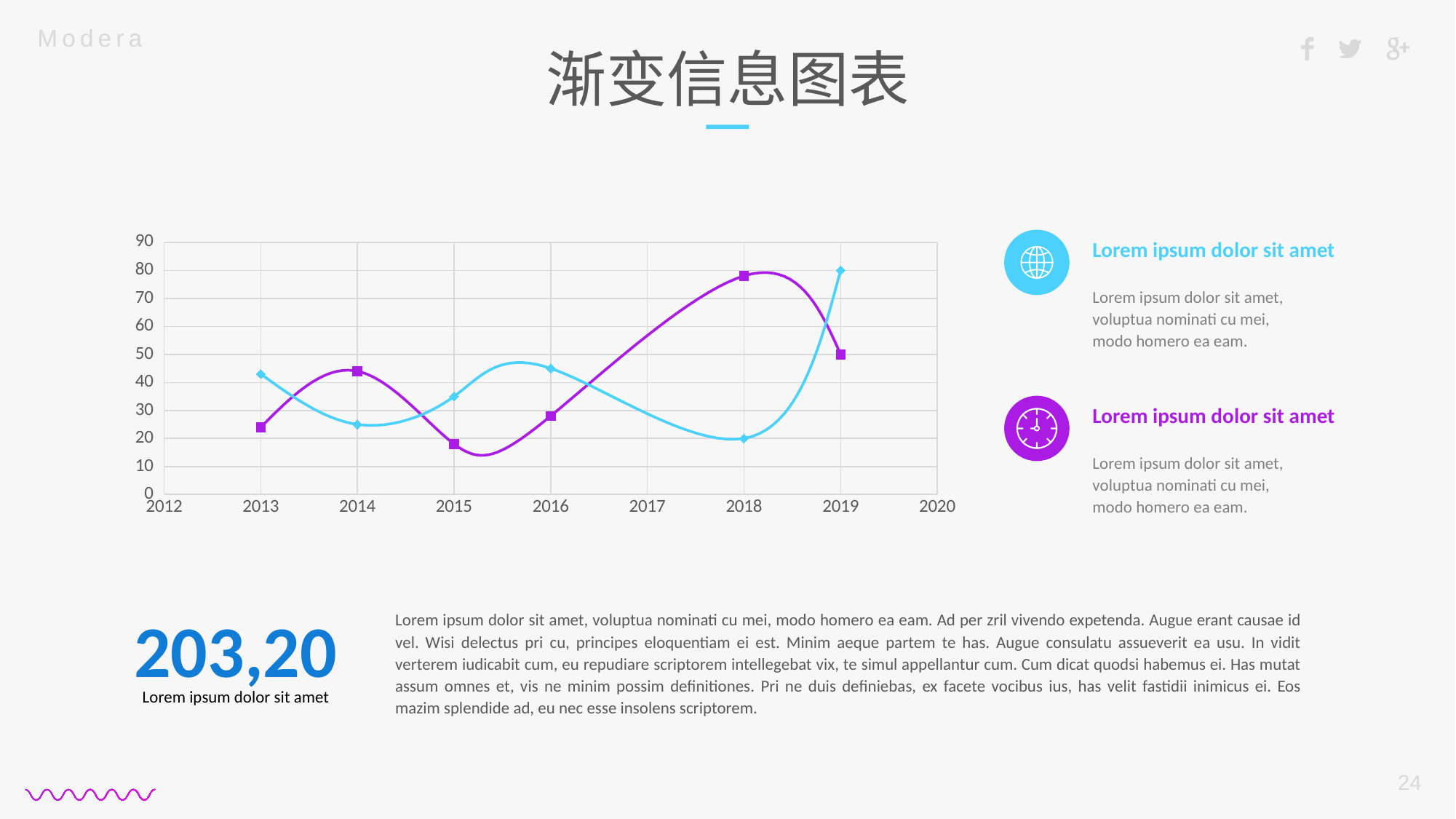

# 渐变信息图表

### Chart

| Category | Series 1 | Series 2 |
|---|---|---|
Lorem ipsum dolor sit amet

Lorem ipsum dolor sit amet, voluptua nominati cu mei, modo homero ea eam.
Lorem ipsum dolor sit amet

Lorem ipsum dolor sit amet, voluptua nominati cu mei, modo homero ea eam.
203,20
Lorem ipsum dolor sit amet, voluptua nominati cu mei, modo homero ea eam. Ad per zril vivendo expetenda. Augue erant causae id vel. Wisi delectus pri cu, principes eloquentiam ei est. Minim aeque partem te has. Augue consulatu assueverit ea usu. In vidit verterem iudicabit cum, eu repudiare scriptorem intellegebat vix, te simul appellantur cum. Cum dicat quodsi habemus ei. Has mutat assum omnes et, vis ne minim possim definitiones. Pri ne duis definiebas, ex facete vocibus ius, has velit fastidii inimicus ei. Eos mazim splendide ad, eu nec esse insolens scriptorem.
Lorem ipsum dolor sit amet